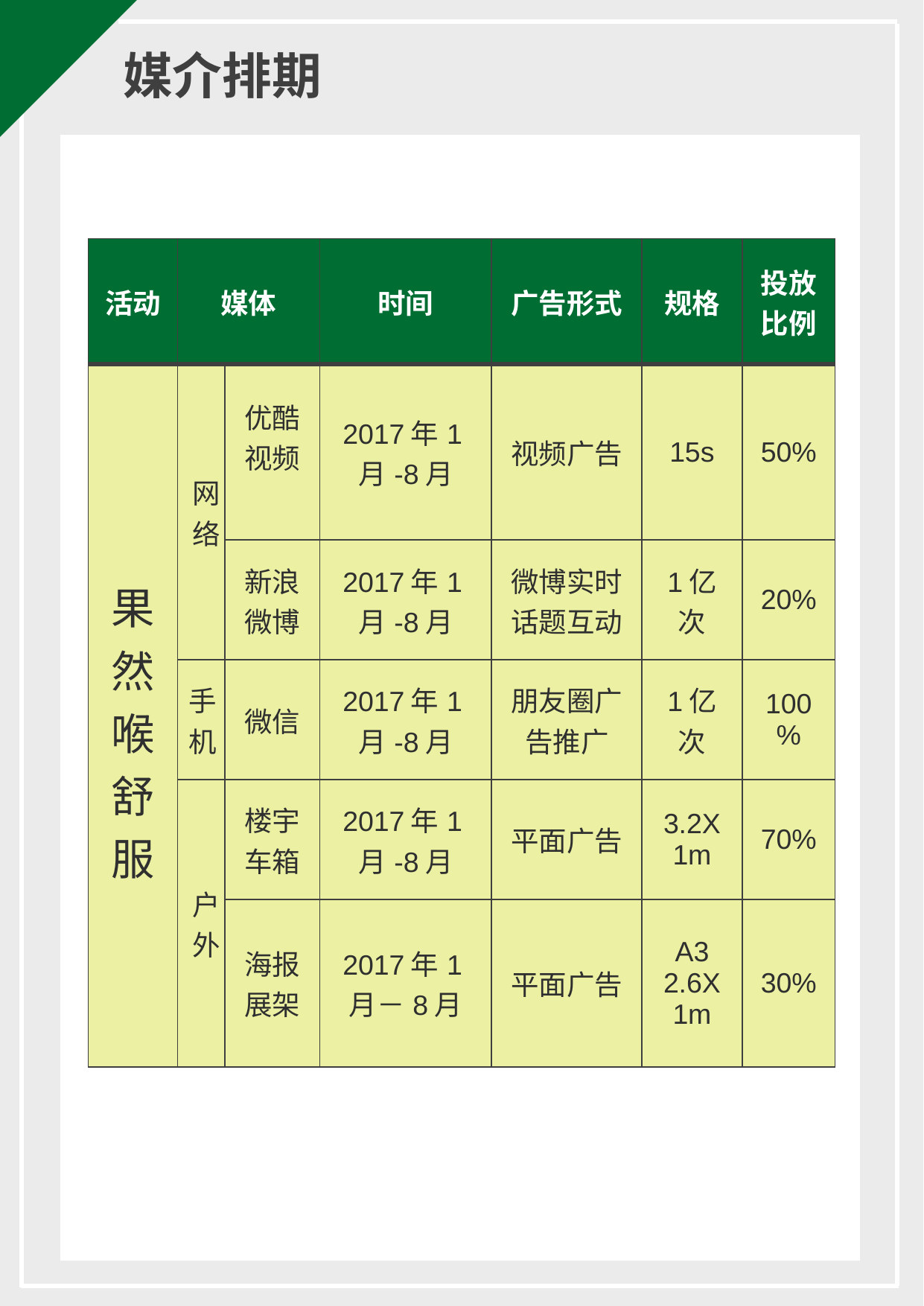

媒介排期

| 活动 | 媒体 |  | 时间 | 广告形式 | 规格 | 投放比例 |
| --- | --- | --- | --- | --- | --- | --- |
| 果然喉舒服 | 网络 | 优酷视频 | 2017年1月-8月 | 视频广告 | 15s | 50% |
|  |  | 新浪微博 | 2017年1月-8月 | 微博实时话题互动 | 1亿次 | 20% |
|  | 手机 | 微信 | 2017年1月-8月 | 朋友圈广告推广 | 1亿次 | 100% |
|  | 户外 | 楼宇车箱 | 2017年1月-8月 | 平面广告 | 3.2X1m | 70% |
|  |  | 海报展架 | 2017年1月－8月 | 平面广告 | A3 2.6X1m | 30% |